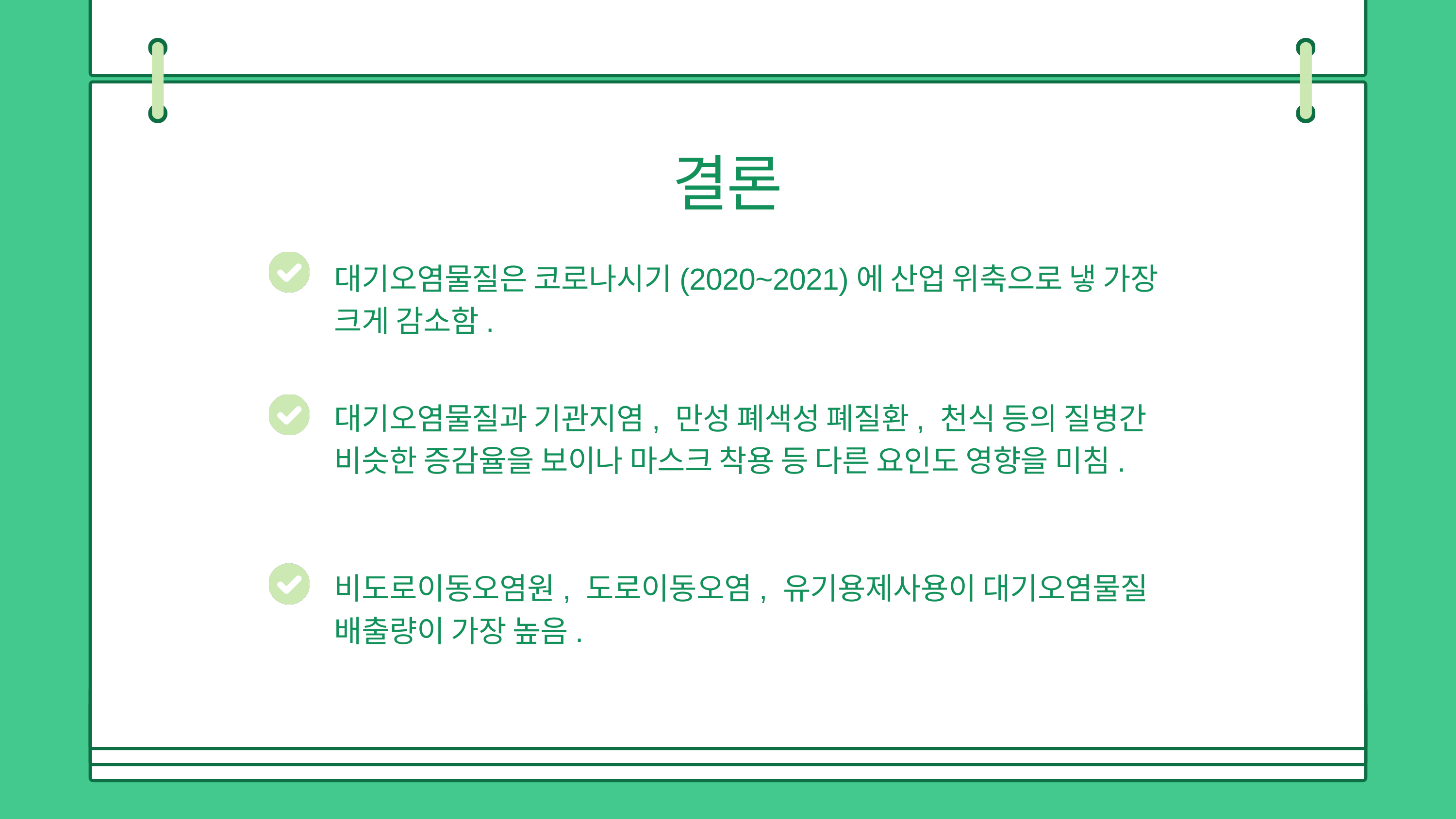

결론

대기오염물질은 코로나시기(2020~2021)에 산업 위축으로 냏 가장 크게 감소함.

대기오염물질과 기관지염, 만성 폐색성 폐질환, 천식 등의 질병간 비슷한 증감율을 보이나 마스크 착용 등 다른 요인도 영향을 미침.

비도로이동오염원, 도로이동오염, 유기용제사용이 대기오염물질 배출량이 가장 높음.